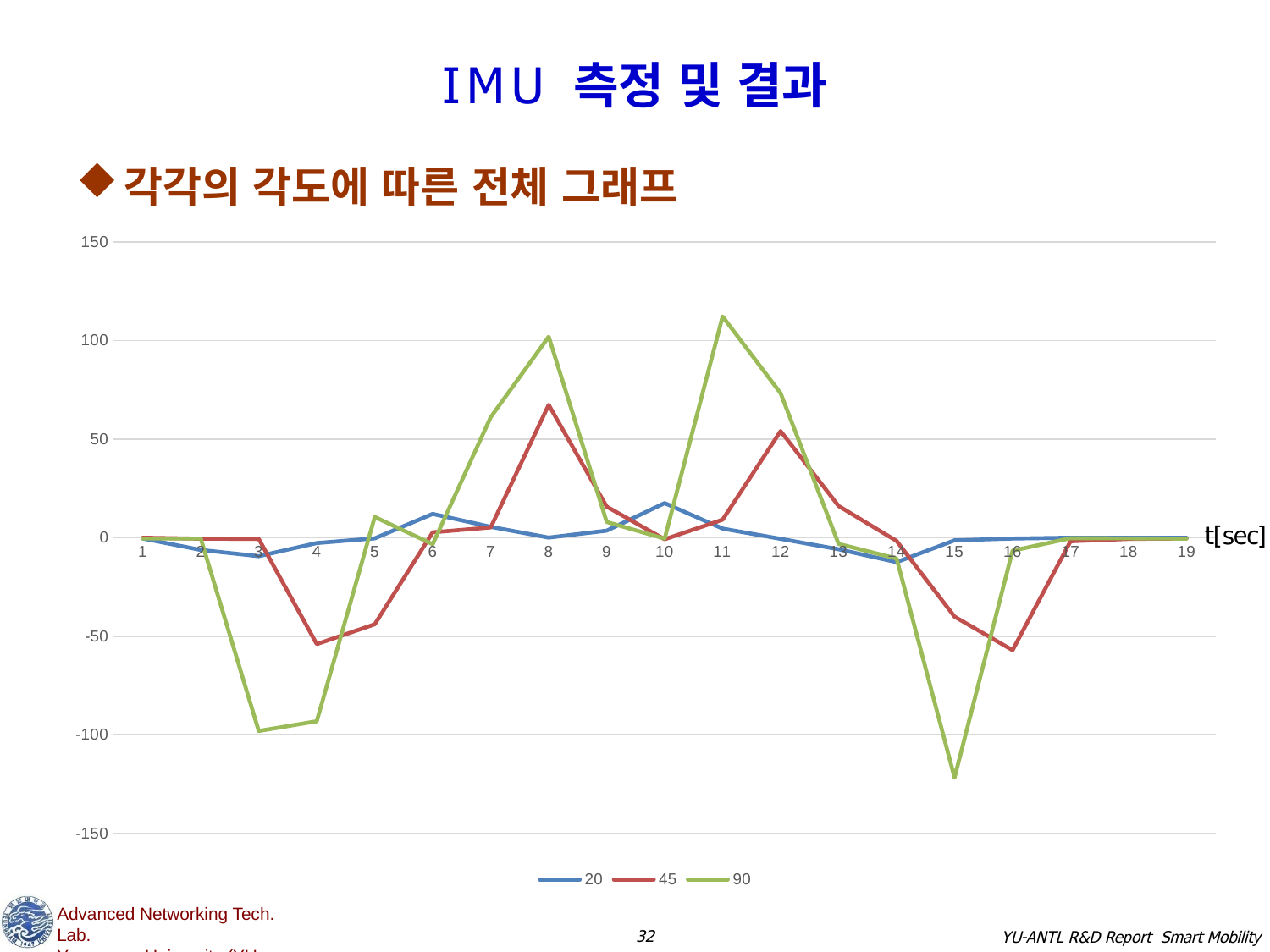

# IMU 측정 및 결과
각각의 각도에 따른 전체 그래프

### Chart

| Category | 20 | 45 | 90 |
|---|---|---|---|
| 1 | -0.396946564885496 | 0.0 | -0.435114503816793 |
| 2 | -6.22137404580152 | -0.519083969465648 | -0.427480916030534 |
| 3 | -9.37404580152671 | -0.603053435114503 | -98.1145038167939 |
| 4 | -2.70229007633587 | -54.030534351145 | -93.1832061068702 |
| 5 | -0.335877862595419 | -43.9770992366412 | 10.5190839694656 |
| 6 | 12.06106870229 | 2.74809160305343 | -3.29770992366412 |
| 7 | 5.51145038167938 | 5.206106870229 | 61.1221374045801 |
| 8 | 0.0610687022900763 | 67.3816793893129 | 101.984732824427 |
| 9 | 3.58778625954198 | 15.7404580152671 | 8.0 |
| 10 | 17.5496183206106 | -0.816793893129771 | -0.473282442748091 |
| 11 | 4.61832061068702 | 9.12213740458015 | 112.251908396946 |
| 12 | -0.595419847328244 | 54.0763358778626 | 73.2977099236641 |
| 13 | -5.87786259541984 | 16.0916030534351 | -3.16793893129771 |
| 14 | -12.4274809160305 | -1.65648854961832 | -10.5725190839694 |
| 15 | -1.33587786259541 | -40.0916030534351 | -121.816793893129 |
| 16 | -0.442748091603053 | -57.1221374045801 | -6.58778625954198 |
| 17 | 0.0 | -1.79389312977099 | -0.244274809160305 |
| 18 | 0.0 | -0.625954198473282 | -0.3206106870229 |
| 19 | 0.0 | -0.389312977099236 | -0.473282442748091 |
t[sec]